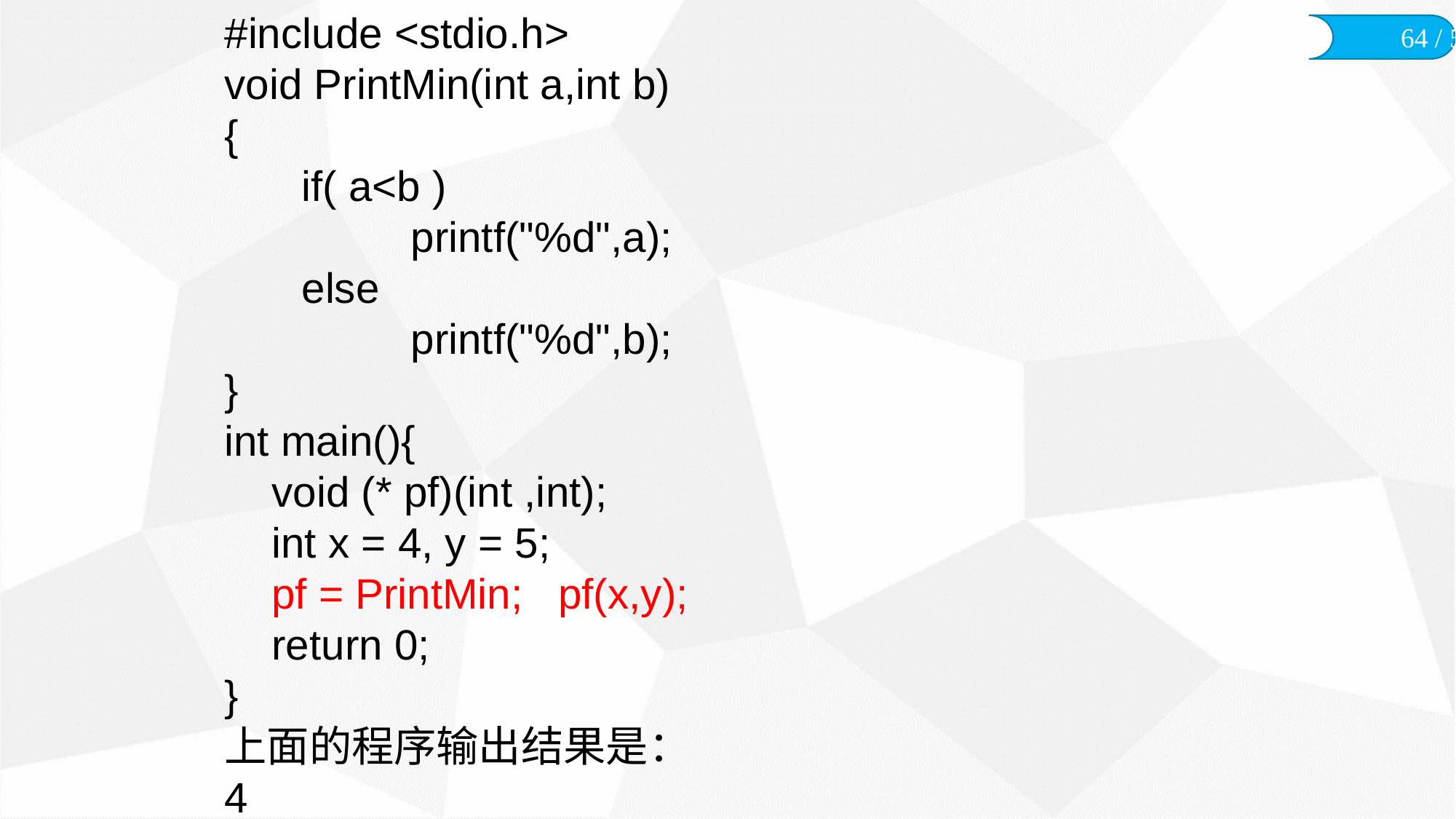

#include <stdio.h>
void PrintMin(int a,int b)
{
	if( a<b )
		printf("%d",a);
	else
		printf("%d",b);
}
int main(){
    void (* pf)(int ,int);
    int x = 4, y = 5;
    pf = PrintMin;   pf(x,y);
    return 0;
}
上面的程序输出结果是：
4